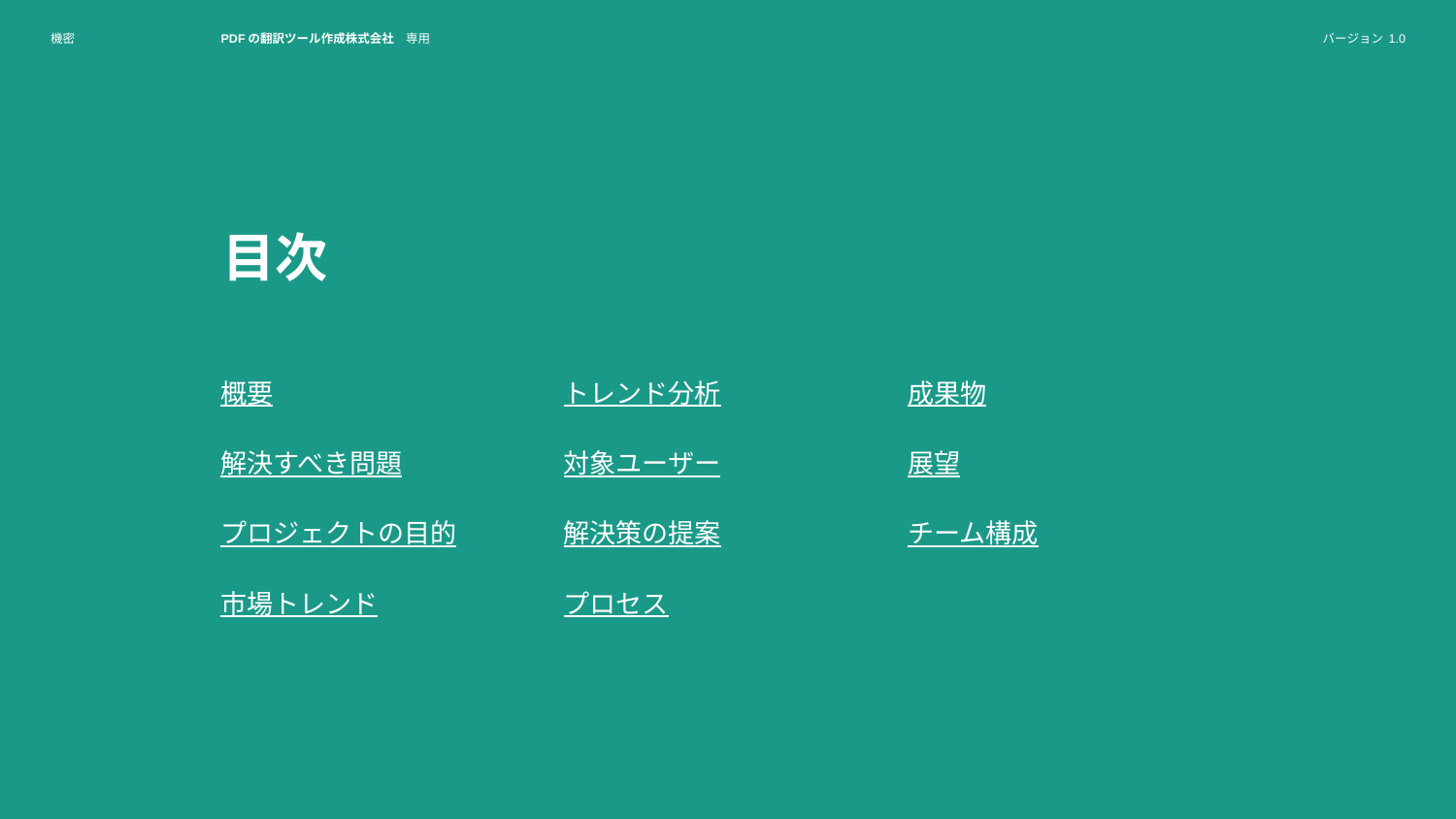

# 目次
トレンド分析
対象ユーザー
解決策の提案
プロセス

成果物
展望
チーム構成
概要
解決すべき問題
プロジェクトの目的
市場トレンド